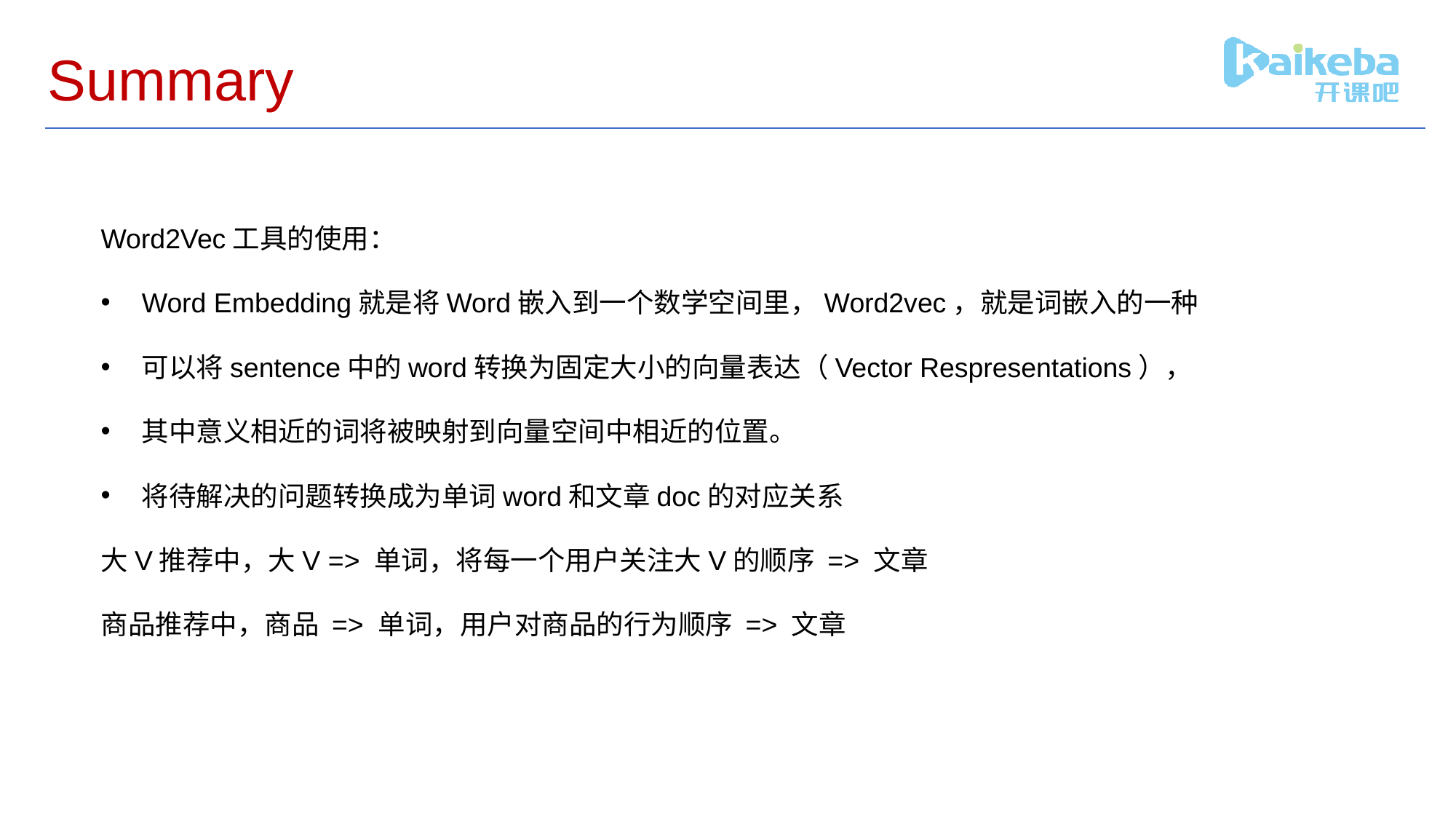

# Summary
Word2Vec工具的使用：
Word Embedding就是将Word嵌入到一个数学空间里，Word2vec，就是词嵌入的一种
可以将sentence中的word转换为固定大小的向量表达（Vector Respresentations），
其中意义相近的词将被映射到向量空间中相近的位置。
将待解决的问题转换成为单词word和文章doc的对应关系
大V推荐中，大V => 单词，将每一个用户关注大V的顺序 => 文章
商品推荐中，商品 => 单词，用户对商品的行为顺序 => 文章